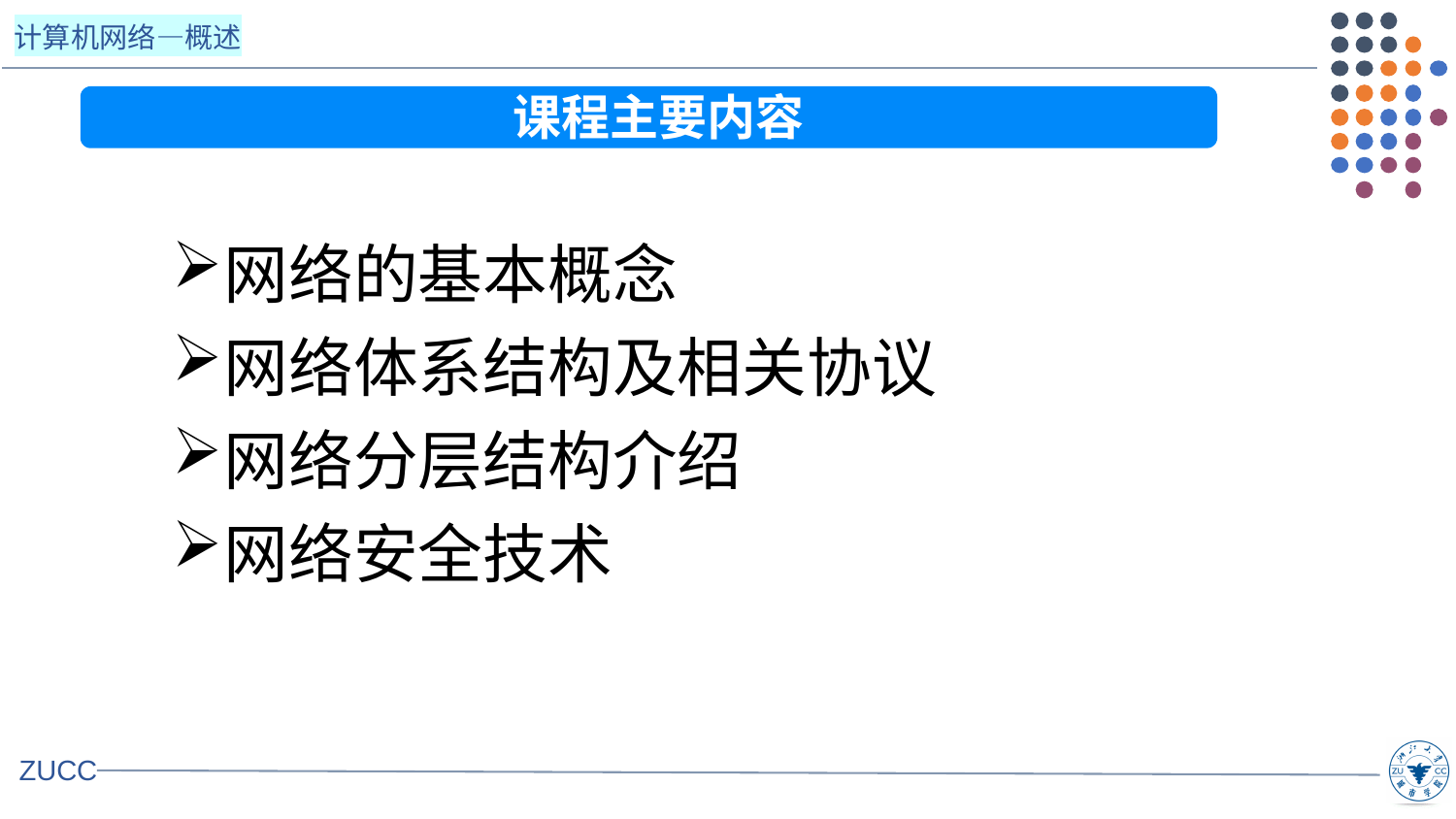

课程主要内容

网络的基本概念
网络体系结构及相关协议
网络分层结构介绍
网络安全技术